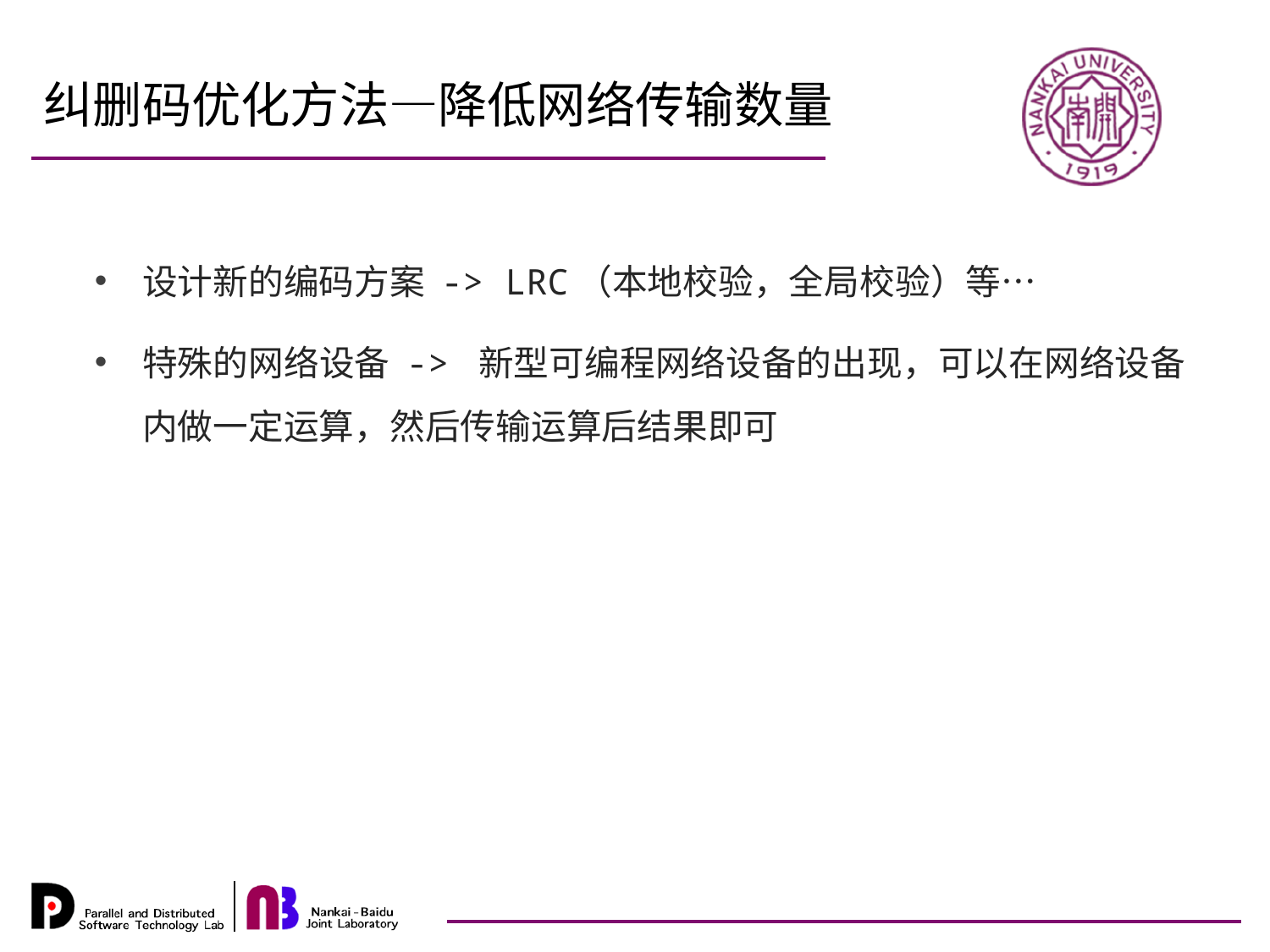

纠删码优化方法—降低网络传输数量
设计新的编码方案 -> LRC（本地校验，全局校验）等…
特殊的网络设备 -> 新型可编程网络设备的出现，可以在网络设备内做一定运算，然后传输运算后结果即可